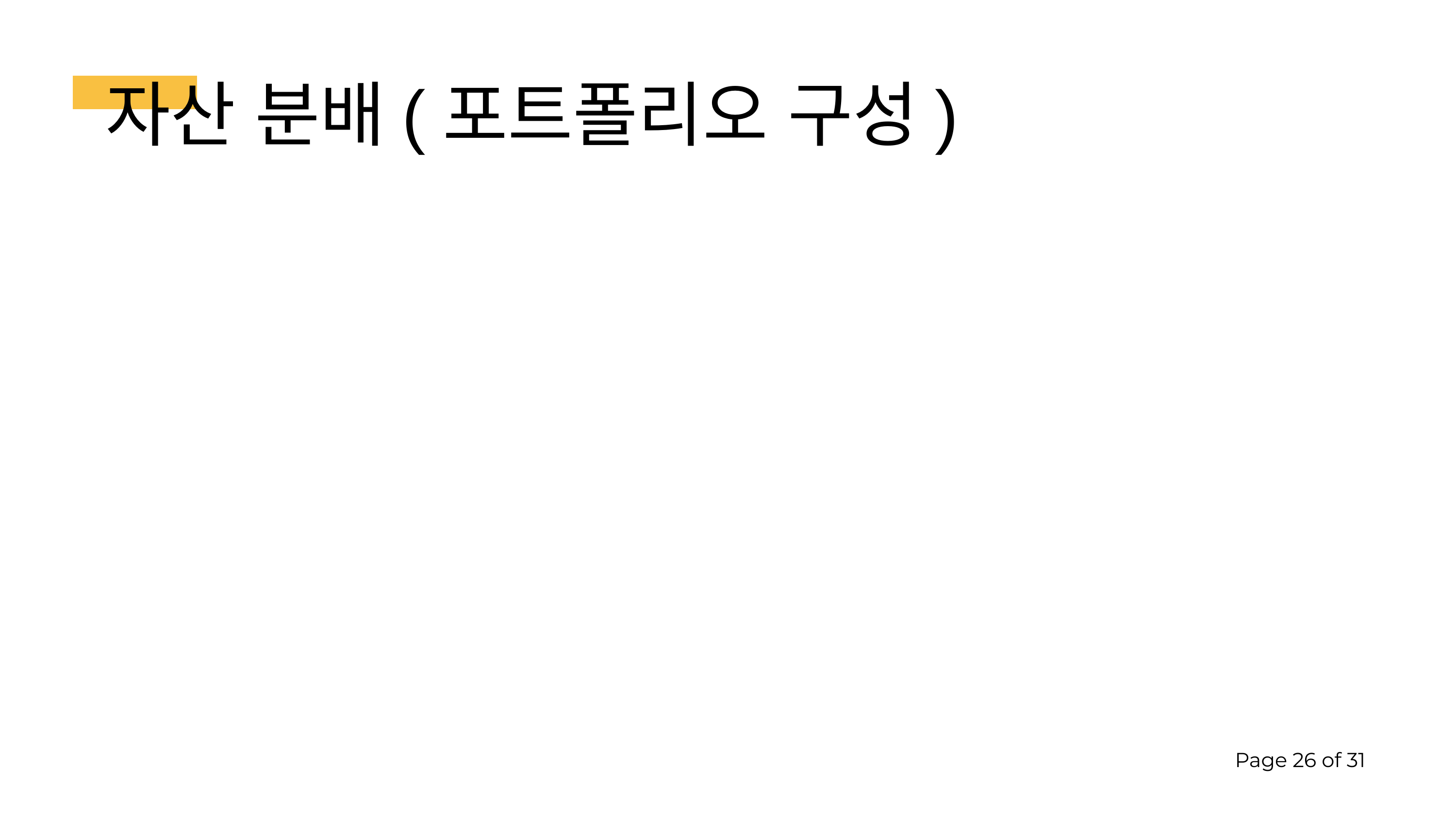

자산 분배(포트폴리오 구성)
Page 26 of 31